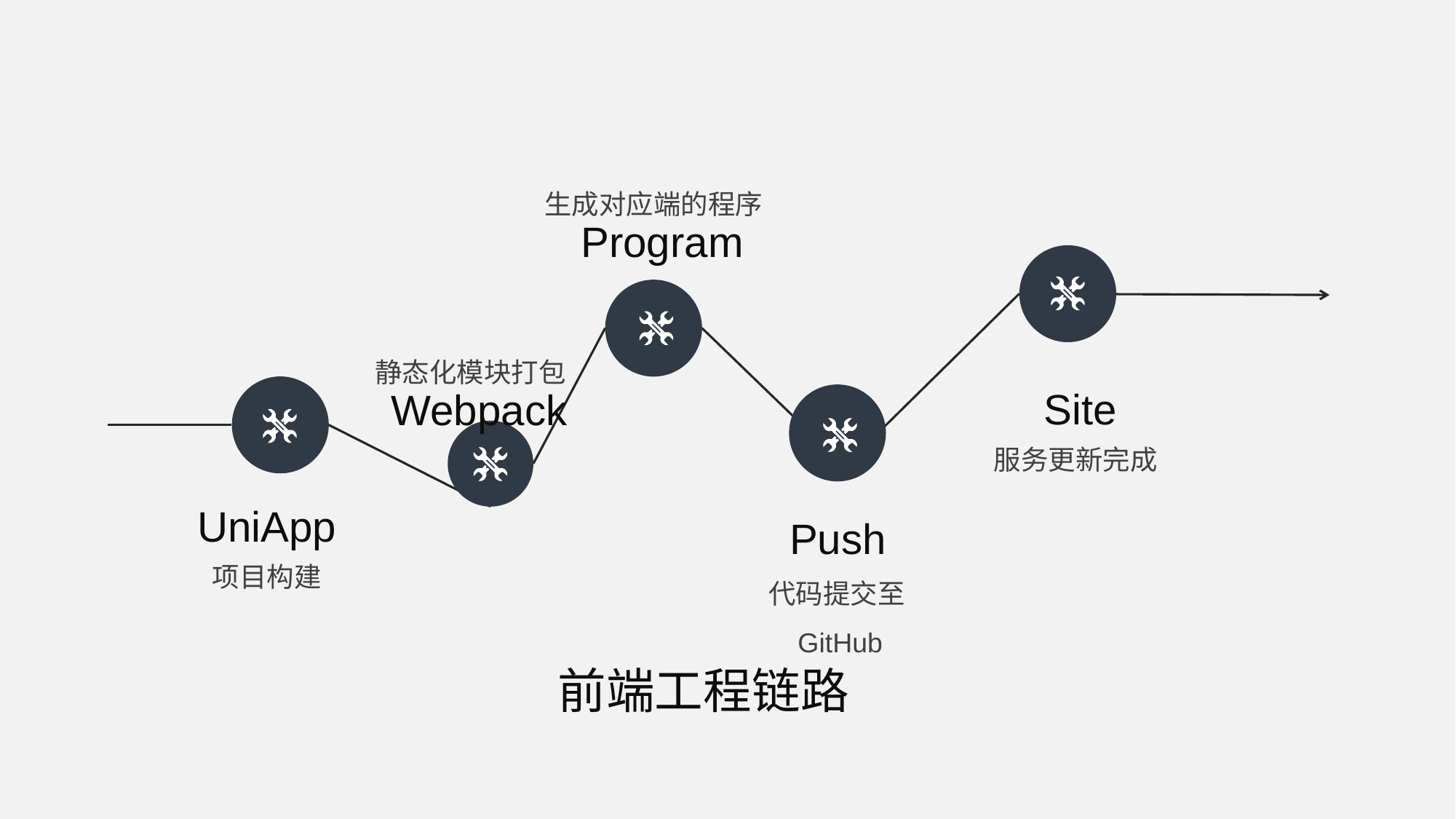

生成对应端的程序
Program

静态化模块打包
Webpack

Site
服务更新完成

UniApp
项目构建
Push
代码提交至GitHub
前端工程链路